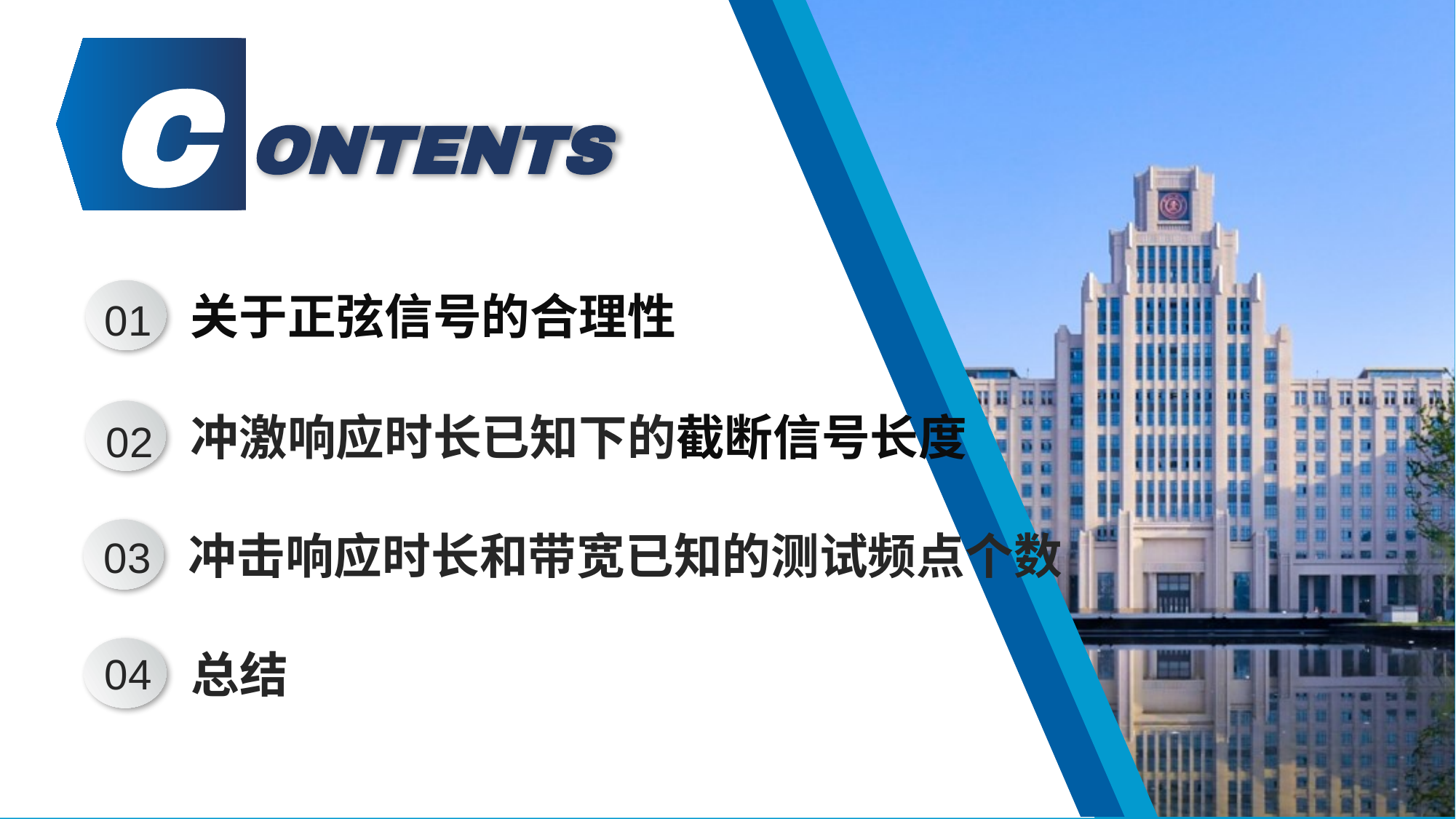

C
ONTENTS

01
关于正弦信号的合理性

02
冲激响应时长已知下的截断信号长度

03
冲击响应时长和带宽已知的测试频点个数

04
总结